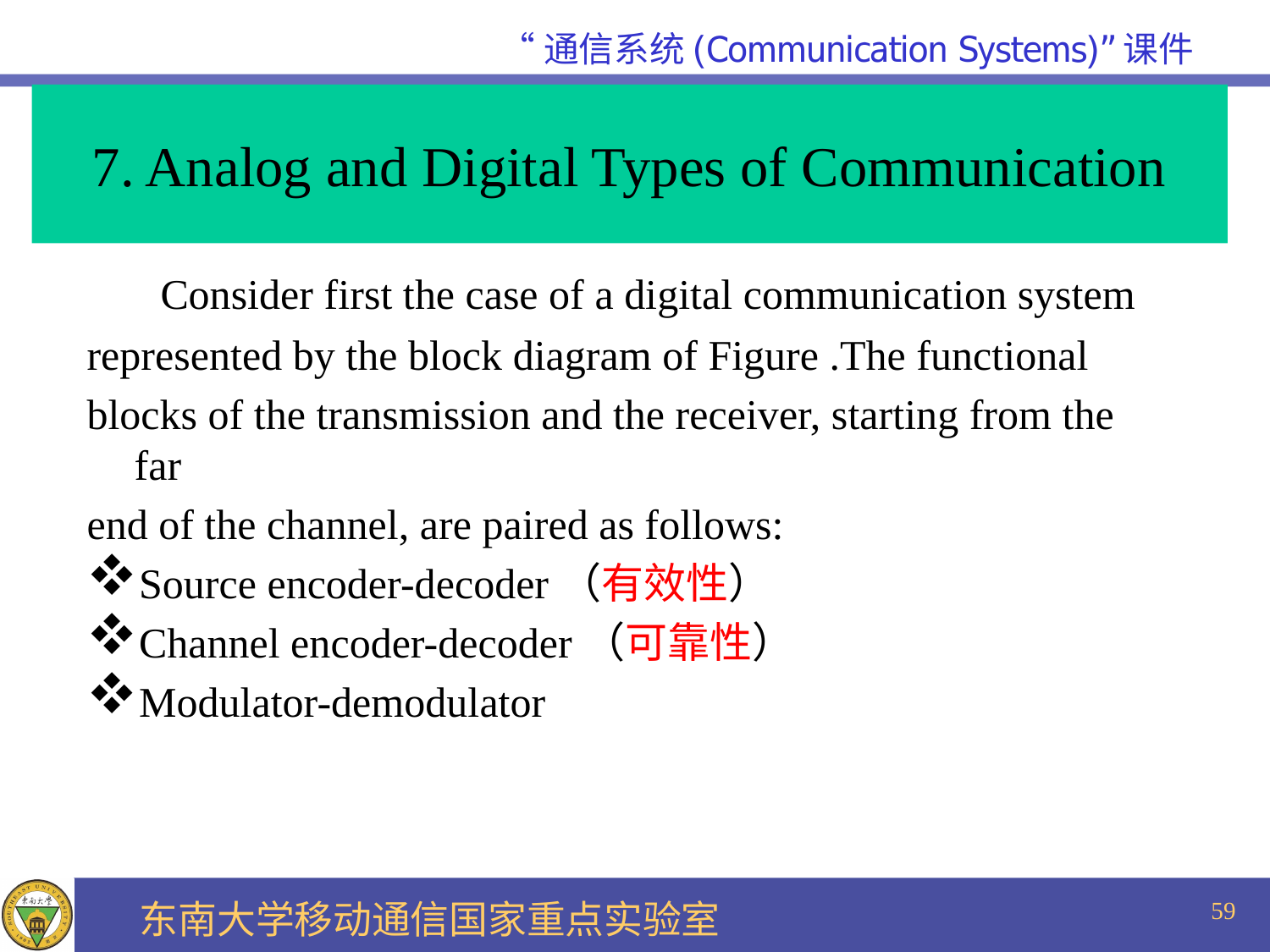

# 7. Analog and Digital Types of Communication
      Consider first the case of a digital communication system
represented by the block diagram of Figure .The functional
blocks of the transmission and the receiver, starting from the far
end of the channel, are paired as follows:
Source encoder-decoder（有效性）
Channel encoder-decoder（可靠性）
Modulator-demodulator
59